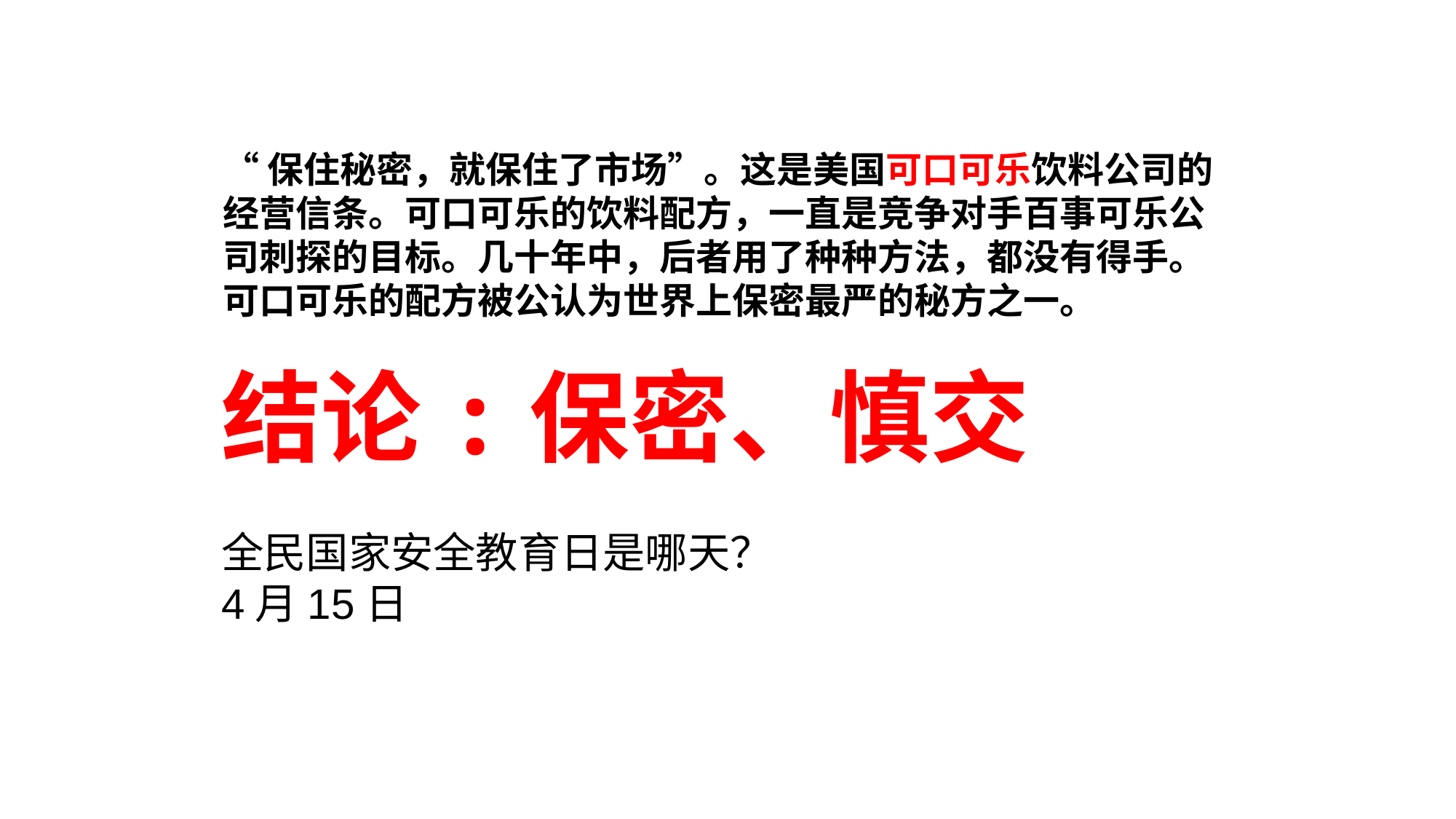

“保住秘密，就保住了市场”。这是美国可口可乐饮料公司的经营信条。可口可乐的饮料配方，一直是竞争对手百事可乐公司刺探的目标。几十年中，后者用了种种方法，都没有得手。可口可乐的配方被公认为世界上保密最严的秘方之一。
结论:保密、慎交

全民国家安全教育日是哪天？
4月15日